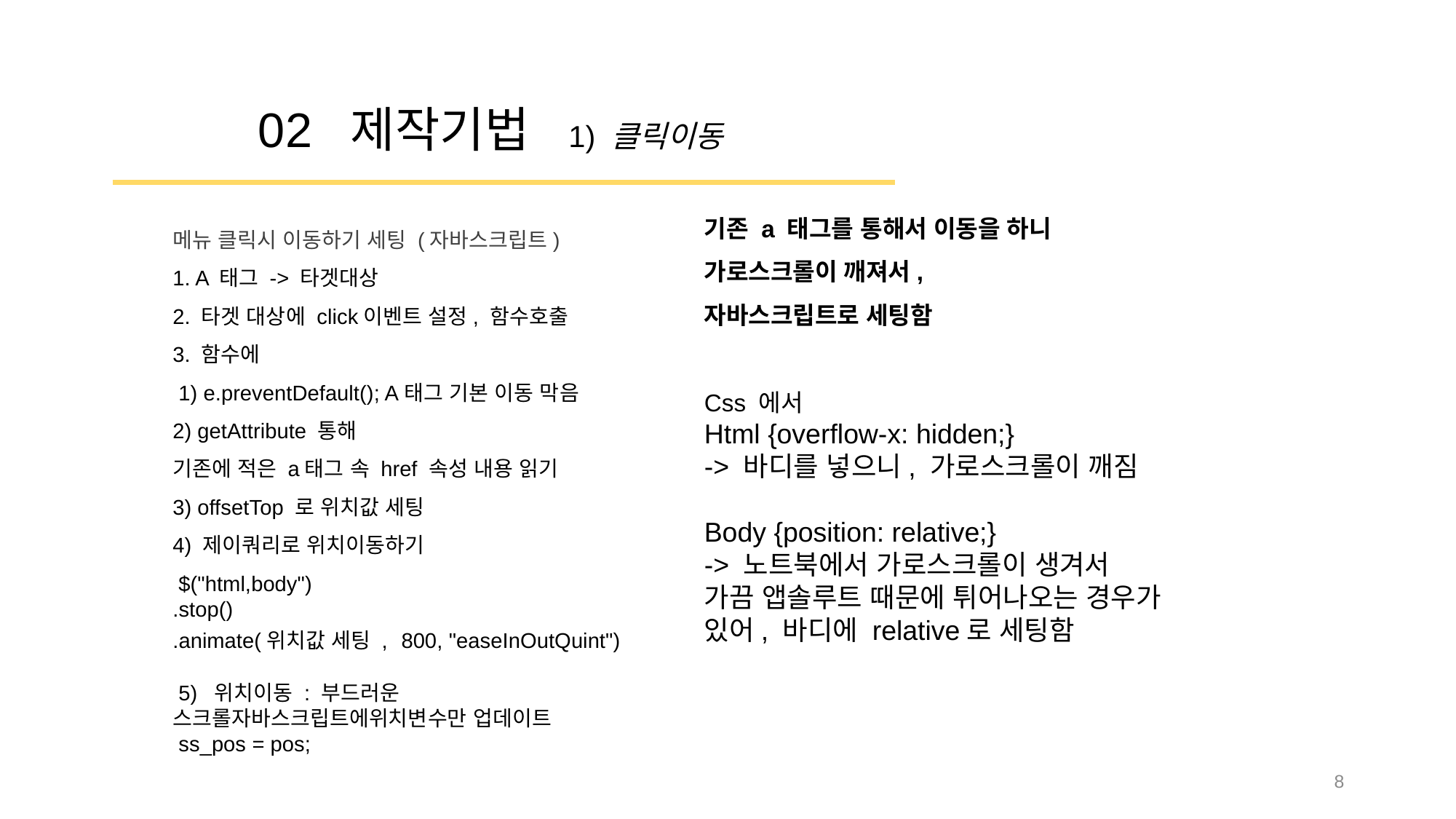

02  제작기법  1) 클릭이동
기존 a 태그를 통해서 이동을 하니
가로스크롤이 깨져서,
자바스크립트로 세팅함

Css 에서
Html {overflow-x: hidden;}
-> 바디를 넣으니, 가로스크롤이 깨짐

Body {position: relative;}
-> 노트북에서 가로스크롤이 생겨서
가끔 앱솔루트 때문에 튀어나오는 경우가 있어, 바디에 relative로 세팅함

메뉴 클릭시 이동하기 세팅 (자바스크립트)
1. A 태그 -> 타겟대상
2. 타겟 대상에 click이벤트 설정, 함수호출
3. 함수에
 1) e.preventDefault(); A태그 기본 이동 막음
2) getAttribute 통해
기존에 적은 a태그 속 href 속성 내용 읽기
3) offsetTop 로 위치값 세팅
4) 제이쿼리로 위치이동하기
 $("html,body")
.stop()
.animate(위치값 세팅 ,  800, "easeInOutQuint")

 5)  위치이동 : 부드러운 스크롤자바스크립트에위치변수만 업데이트
 ss_pos = pos;

8